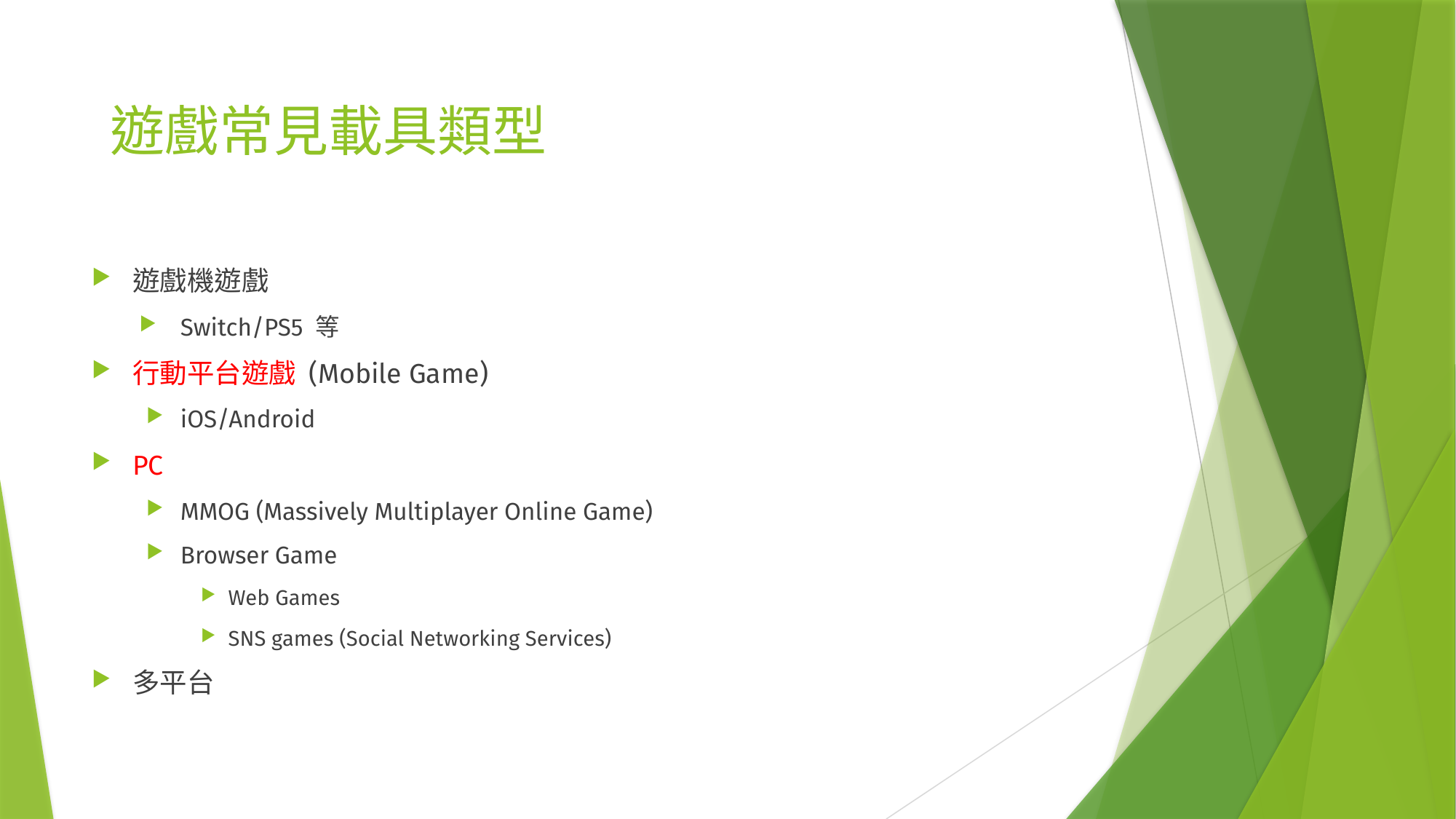

遊戲常見載具類型
遊戲機遊戲
Switch/PS5 等
行動平台遊戲 (Mobile Game)
iOS/Android
PC
MMOG (Massively Multiplayer Online Game)
Browser Game
Web Games
SNS games (Social Networking Services)
多平台